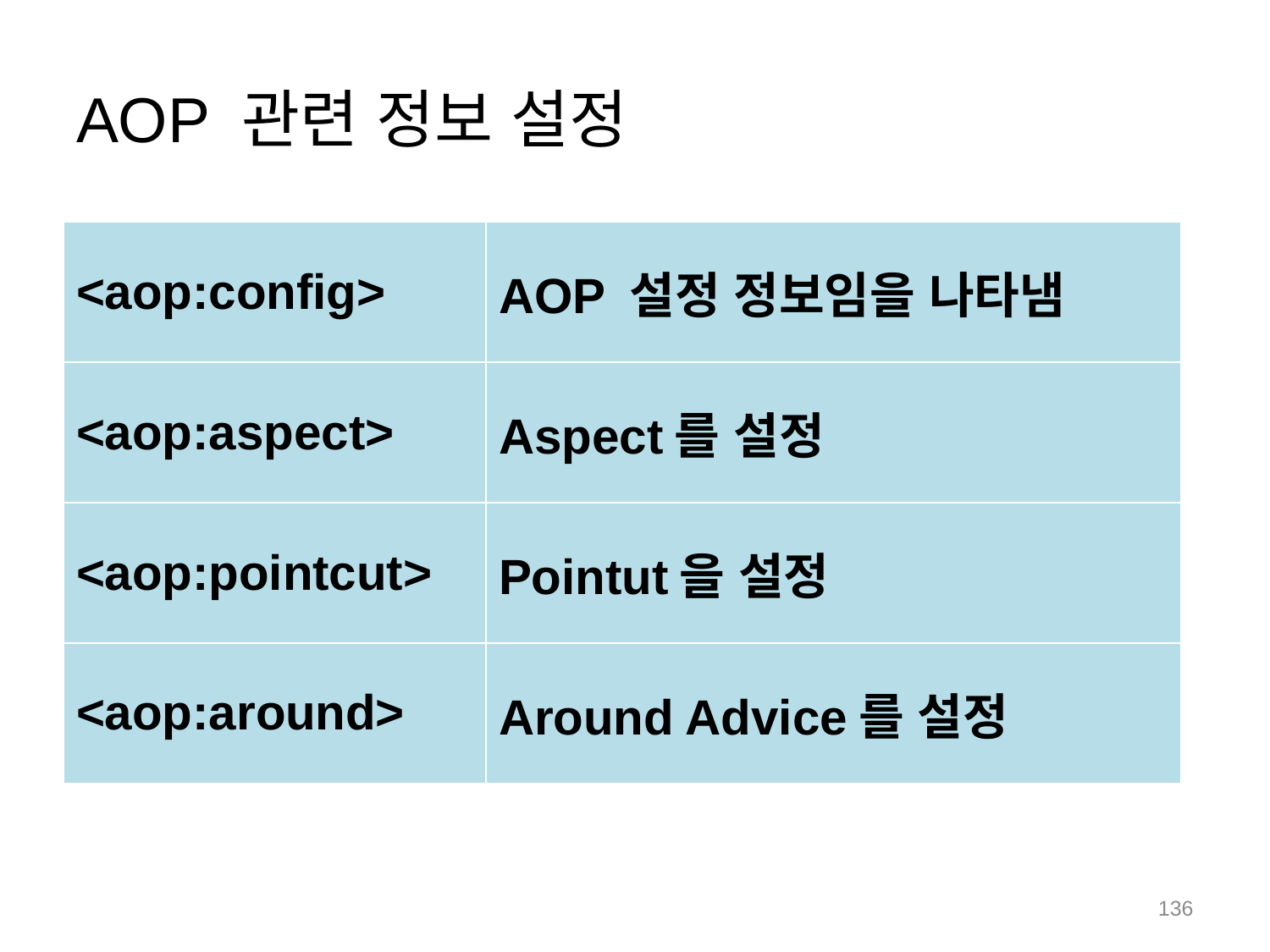

# AOP 관련 정보 설정
| <aop:config> | AOP 설정 정보임을 나타냄 |
| --- | --- |
| <aop:aspect> | Aspect를 설정 |
| <aop:pointcut> | Pointut을 설정 |
| <aop:around> | Around Advice를 설정 |
136